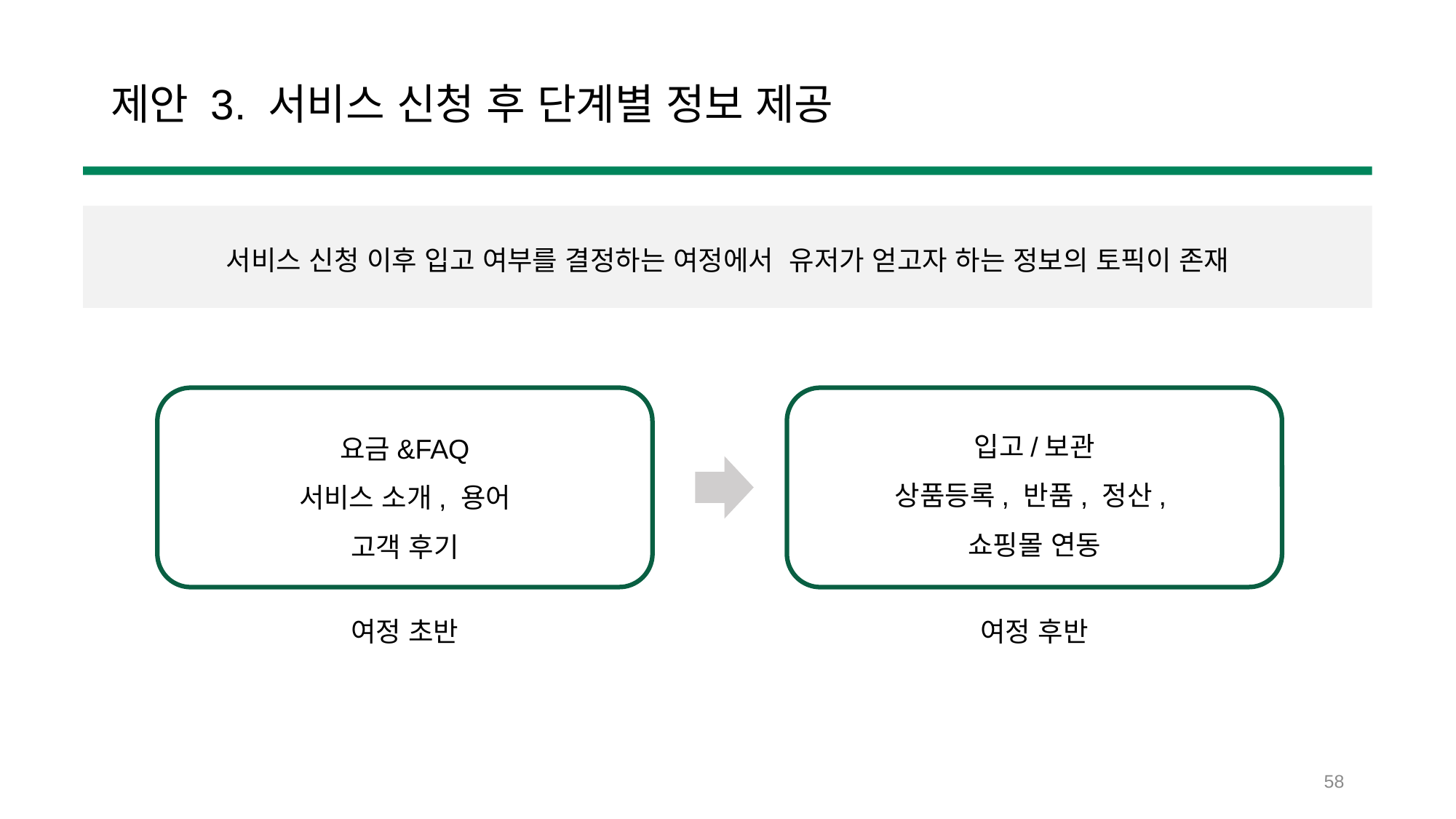

# 제안 3. 서비스 신청 후 단계별 정보 제공

서비스 신청 이후 입고 여부를 결정하는 여정에서  유저가 얻고자 하는 정보의 토픽이 존재

입고/보관
상품등록, 반품, 정산,
쇼핑몰 연동
요금&FAQ
서비스 소개, 용어
고객 후기

여정 초반
여정 후반
58